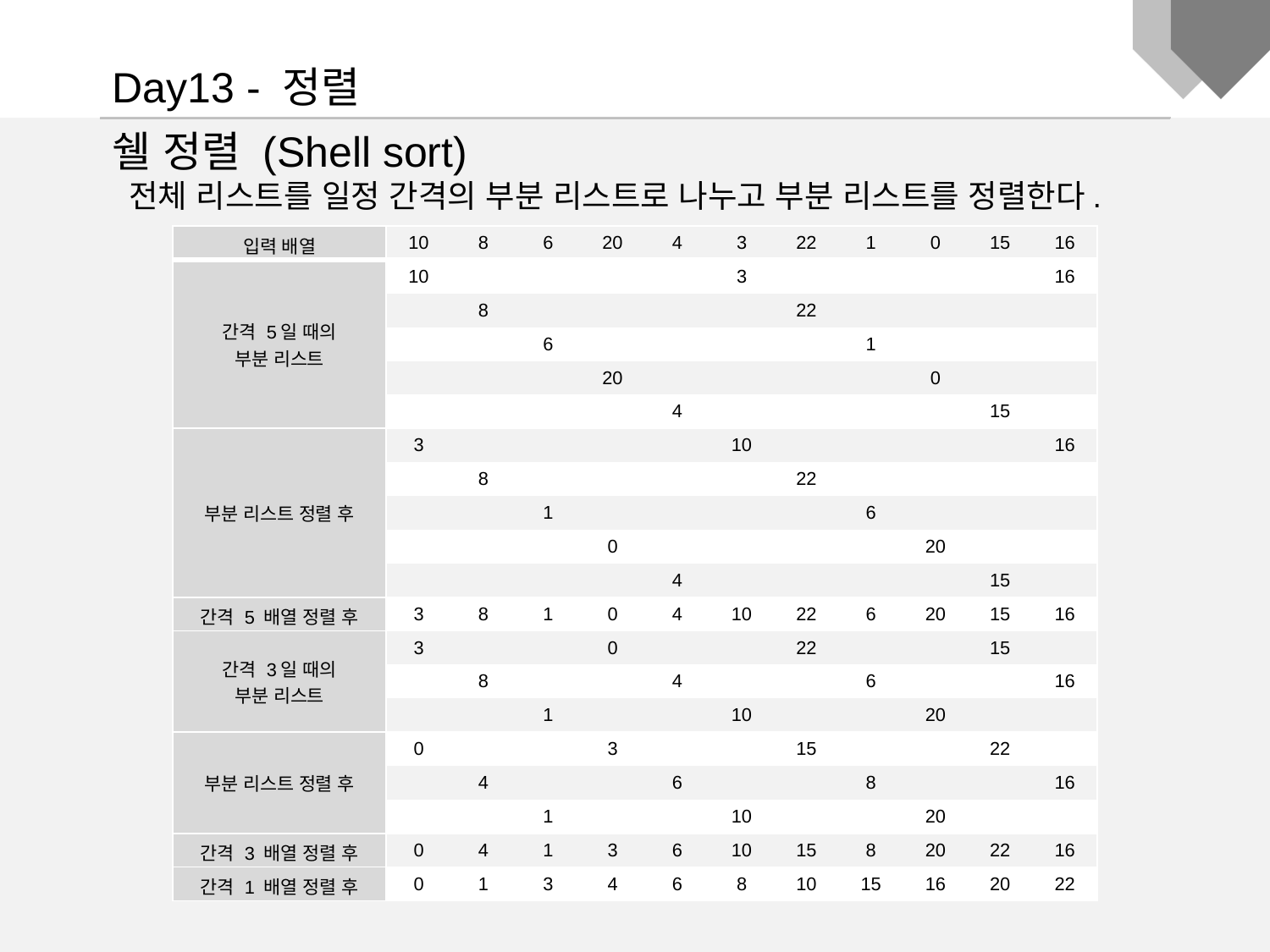

Day13 - 정렬
쉘 정렬 (Shell sort)
 전체 리스트를 일정 간격의 부분 리스트로 나누고 부분 리스트를 정렬한다.
| 입력 배열 | 10 | 8 | 6 | 20 | 4 | 3 | 22 | 1 | 0 | 15 | 16 |
| --- | --- | --- | --- | --- | --- | --- | --- | --- | --- | --- | --- |
| 간격 5일 때의 부분 리스트 | 10 |  |  |  |  | 3 |  |  |  |  | 16 |
|  |  | 8 |  |  |  |  | 22 |  |  |  |  |
|  |  |  | 6 |  |  |  |  | 1 |  |  |  |
|  |  |  |  | 20 |  |  |  |  | 0 |  |  |
|  |  |  |  |  | 4 |  |  |  |  | 15 |  |
| 부분 리스트 정렬 후 | 3 |  |  |  |  | 10 |  |  |  |  | 16 |
|  |  | 8 |  |  |  |  | 22 |  |  |  |  |
|  |  |  | 1 |  |  |  |  | 6 |  |  |  |
|  |  |  |  | 0 |  |  |  |  | 20 |  |  |
|  |  |  |  |  | 4 |  |  |  |  | 15 |  |
| 간격 5 배열 정렬 후 | 3 | 8 | 1 | 0 | 4 | 10 | 22 | 6 | 20 | 15 | 16 |
| 간격 3일 때의 부분 리스트 | 3 |  |  | 0 |  |  | 22 |  |  | 15 |  |
|  |  | 8 |  |  | 4 |  |  | 6 |  |  | 16 |
|  |  |  | 1 |  |  | 10 |  |  | 20 |  |  |
| 부분 리스트 정렬 후 | 0 |  |  | 3 |  |  | 15 |  |  | 22 |  |
|  |  | 4 |  |  | 6 |  |  | 8 |  |  | 16 |
|  |  |  | 1 |  |  | 10 |  |  | 20 |  |  |
| 간격 3 배열 정렬 후 | 0 | 4 | 1 | 3 | 6 | 10 | 15 | 8 | 20 | 22 | 16 |
| 간격 1 배열 정렬 후 | 0 | 1 | 3 | 4 | 6 | 8 | 10 | 15 | 16 | 20 | 22 |